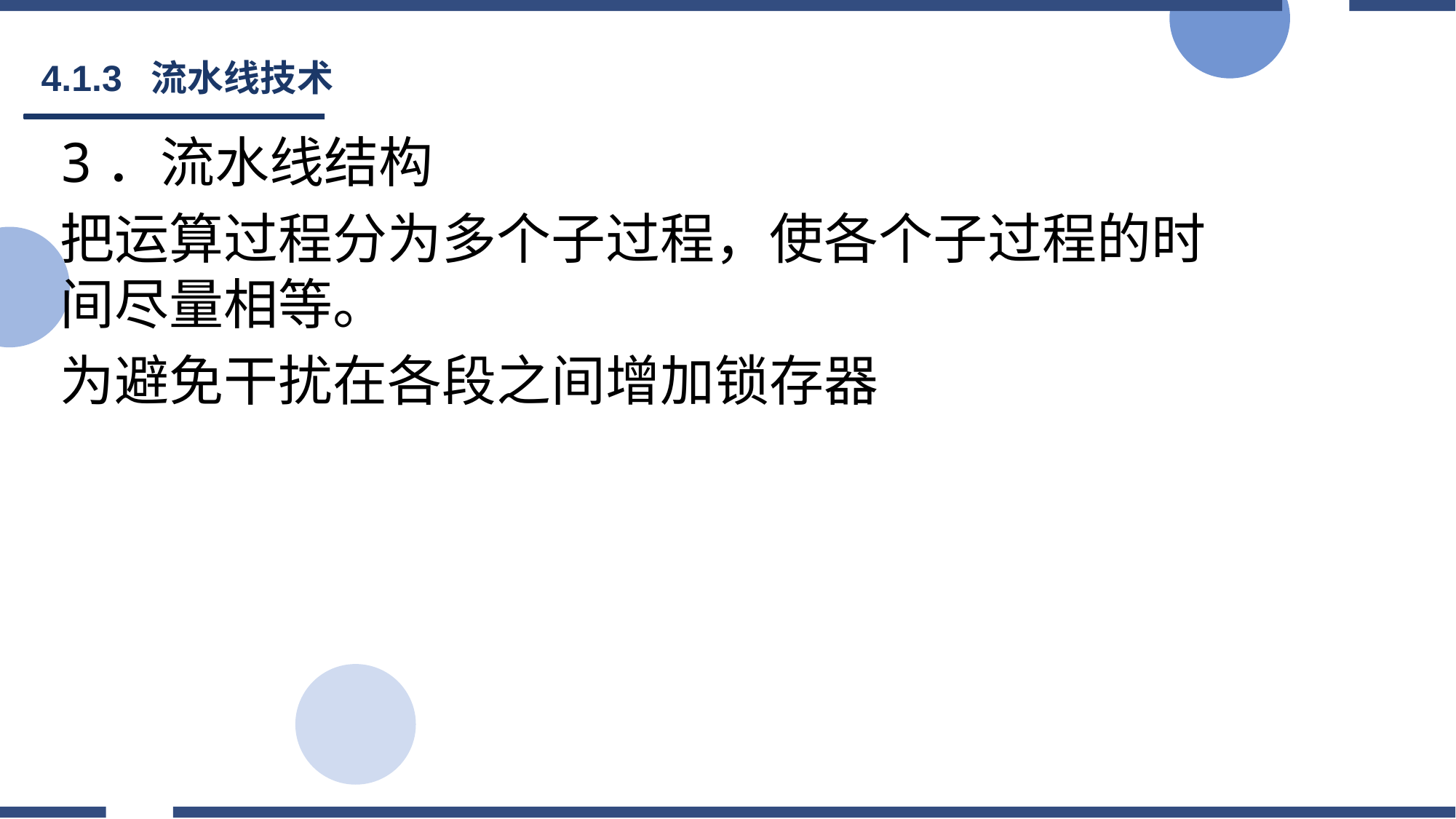

# 4.1.3  流水线技术
3．流水线结构
把运算过程分为多个子过程，使各个子过程的时间尽量相等。
为避免干扰在各段之间增加锁存器